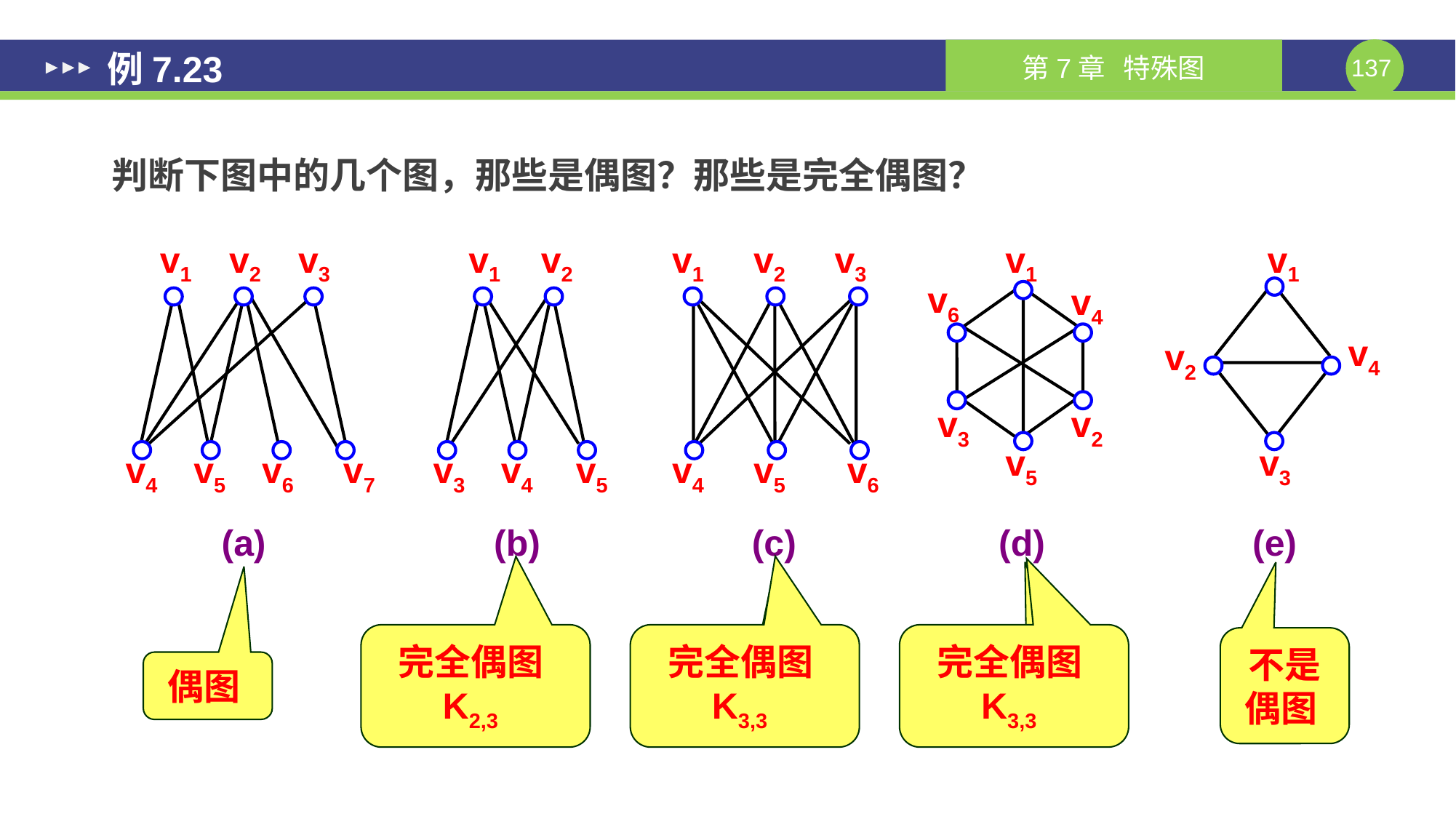

# 例7.23
判断下图中的几个图，那些是偶图？那些是完全偶图？
v1
v2
v3
v1
v2
v1
v2
v3
v1
v1
v6

v4

v4

v2

v3
v2

v5
v3

v4
v5
v6
v7
v3
v4
v5
v4
v5
v6
(a)
(b)
(c)
(d)
(e)
不是偶图
完全偶图K2,3
完全偶图K3,3
完全偶图K3,3
偶图
偶图
偶图
偶图